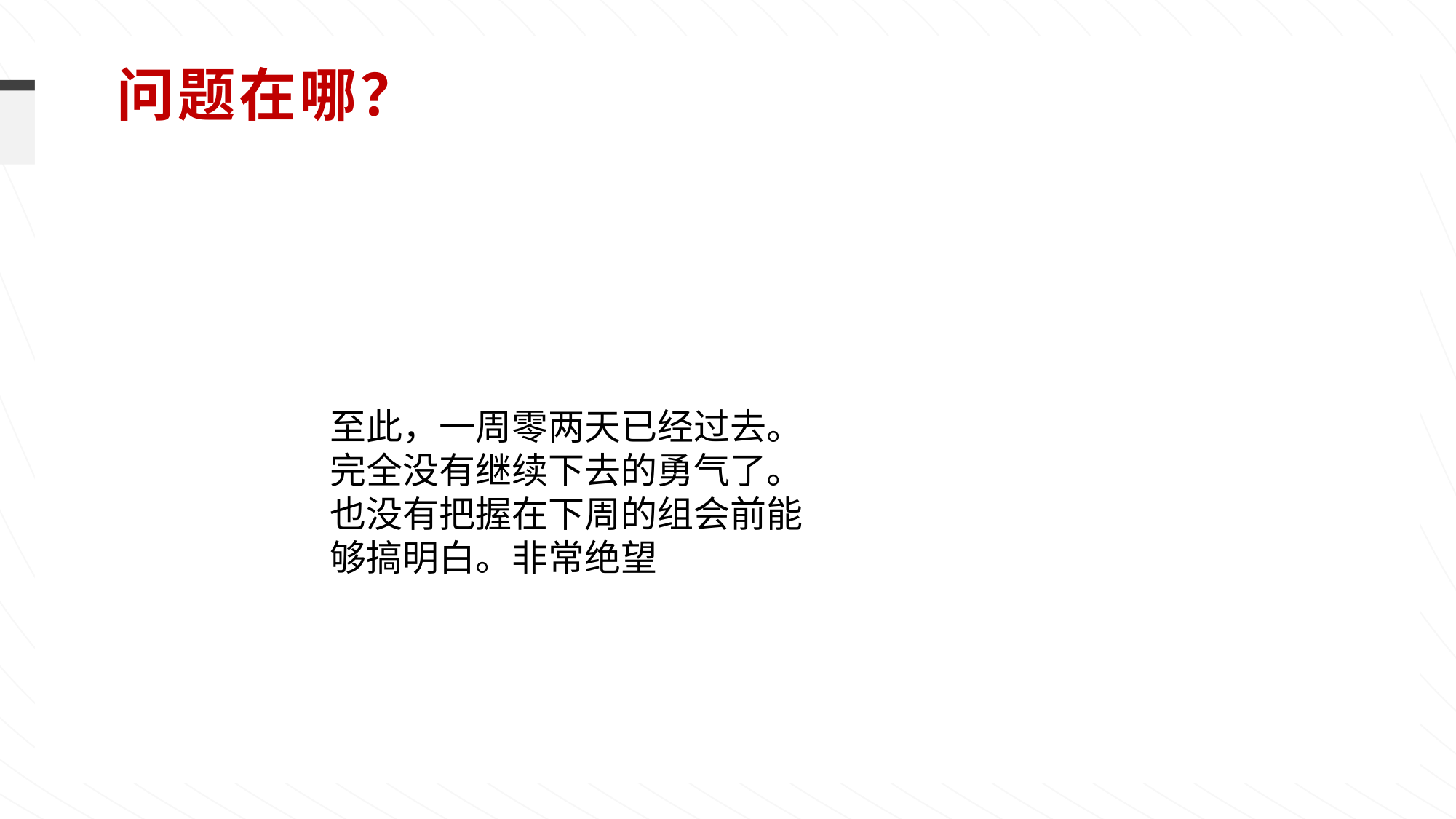

问题在哪？
至此，一周零两天已经过去。完全没有继续下去的勇气了。也没有把握在下周的组会前能够搞明白。非常绝望